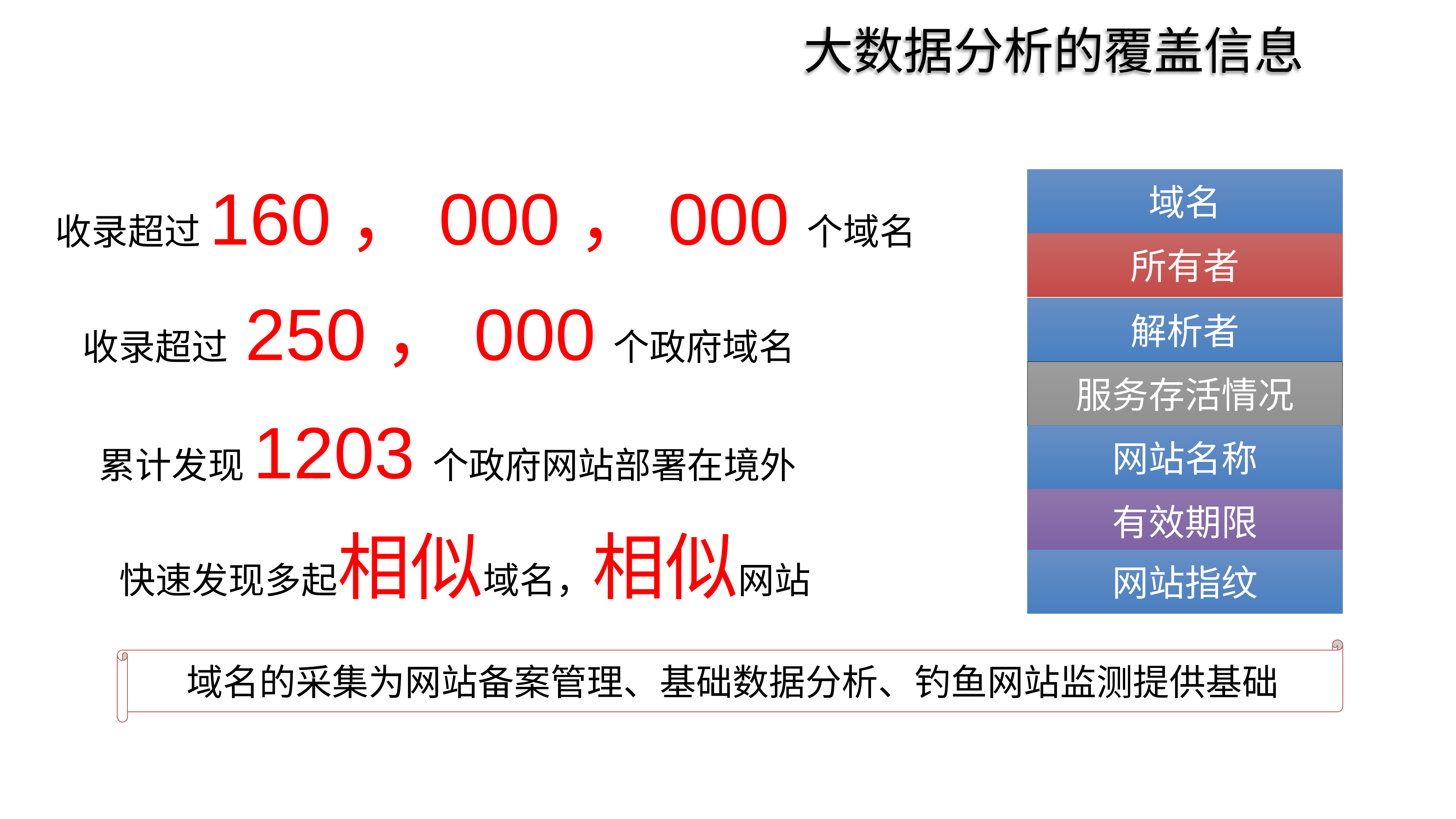

大数据分析的覆盖信息
域名
收录超过160，000，000个域名
所有者
收录超过 250，000个政府域名
解析者
服务存活情况
累计发现1203个政府网站部署在境外
网站名称
有效期限
快速发现多起相似域名，相似网站
网站指纹
域名的采集为网站备案管理、基础数据分析、钓鱼网站监测提供基础